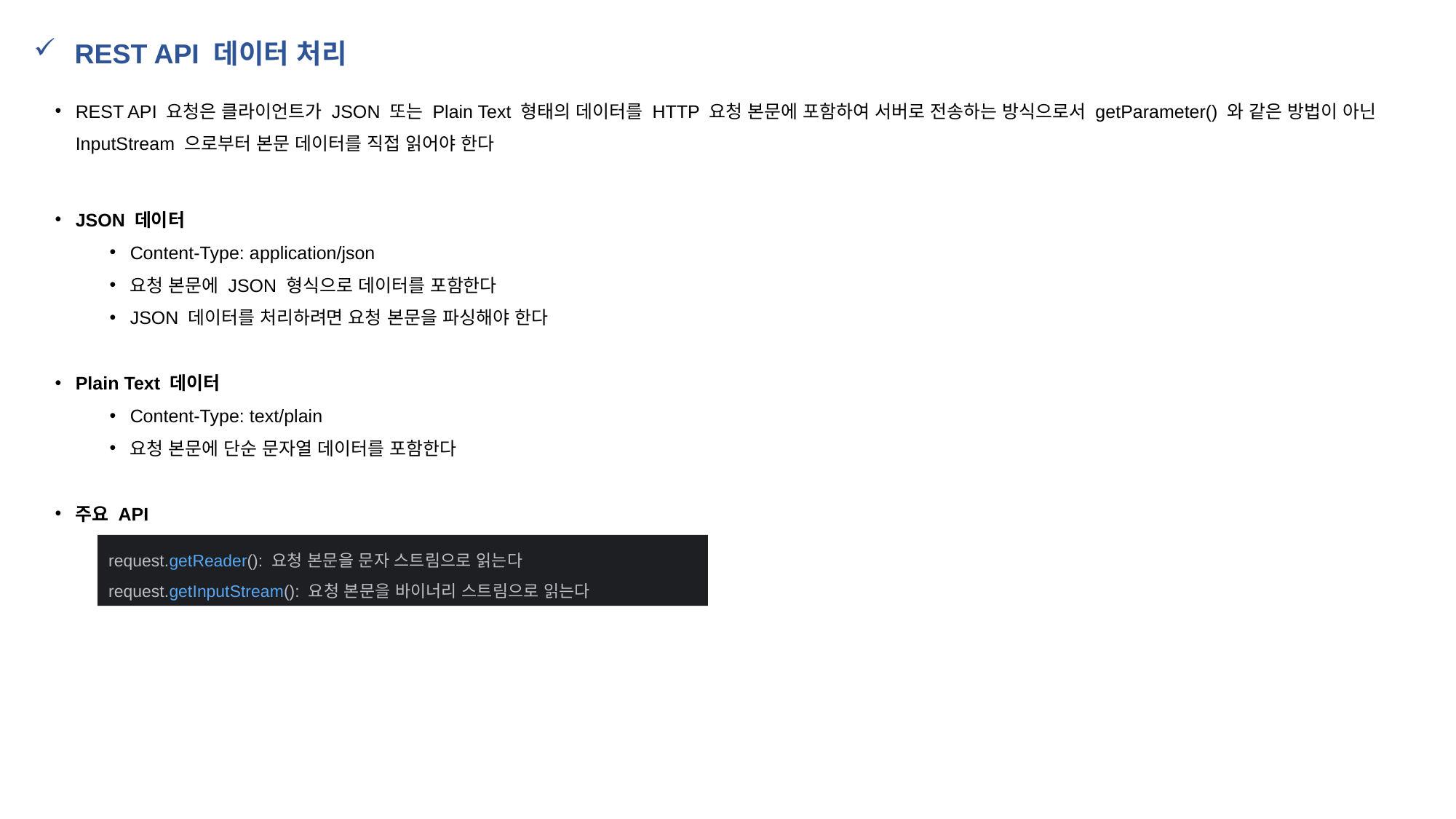

REST API 데이터 처리
REST API 요청은 클라이언트가 JSON 또는 Plain Text 형태의 데이터를 HTTP 요청 본문에 포함하여 서버로 전송하는 방식으로서 getParameter() 와 같은 방법이 아닌 InputStream 으로부터 본문 데이터를 직접 읽어야 한다
JSON 데이터
Content-Type: application/json
요청 본문에 JSON 형식으로 데이터를 포함한다
JSON 데이터를 처리하려면 요청 본문을 파싱해야 한다

Plain Text 데이터
Content-Type: text/plain
요청 본문에 단순 문자열 데이터를 포함한다

주요 API
request.getReader(): 요청 본문을 문자 스트림으로 읽는다
request.getInputStream(): 요청 본문을 바이너리 스트림으로 읽는다